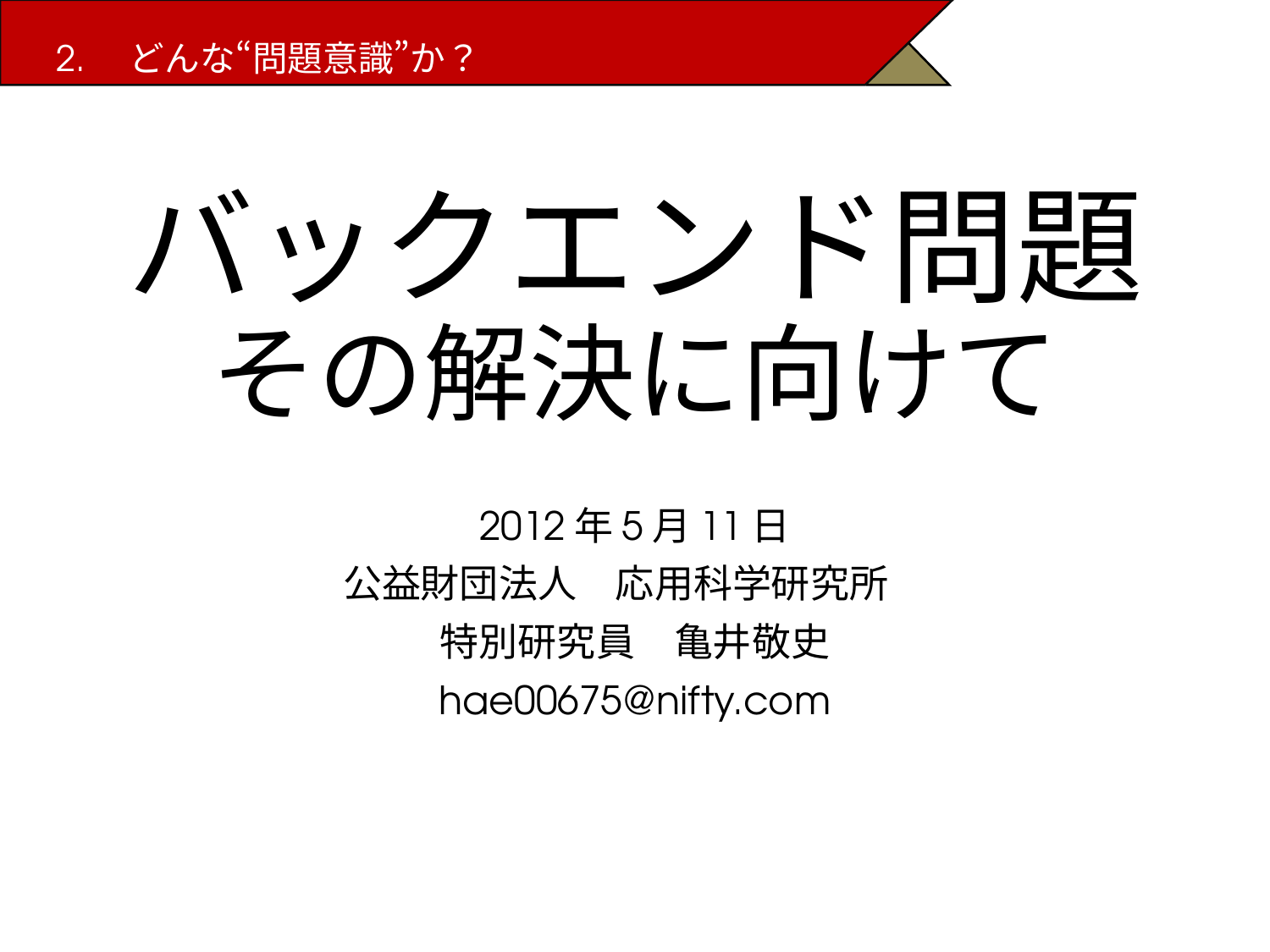

2.　どんな“問題意識”か？

# バックエンド問題 その解決に向けて
2012年5月11日
公益財団法人　応用科学研究所
特別研究員　亀井敬史
hae00675@nifty.com